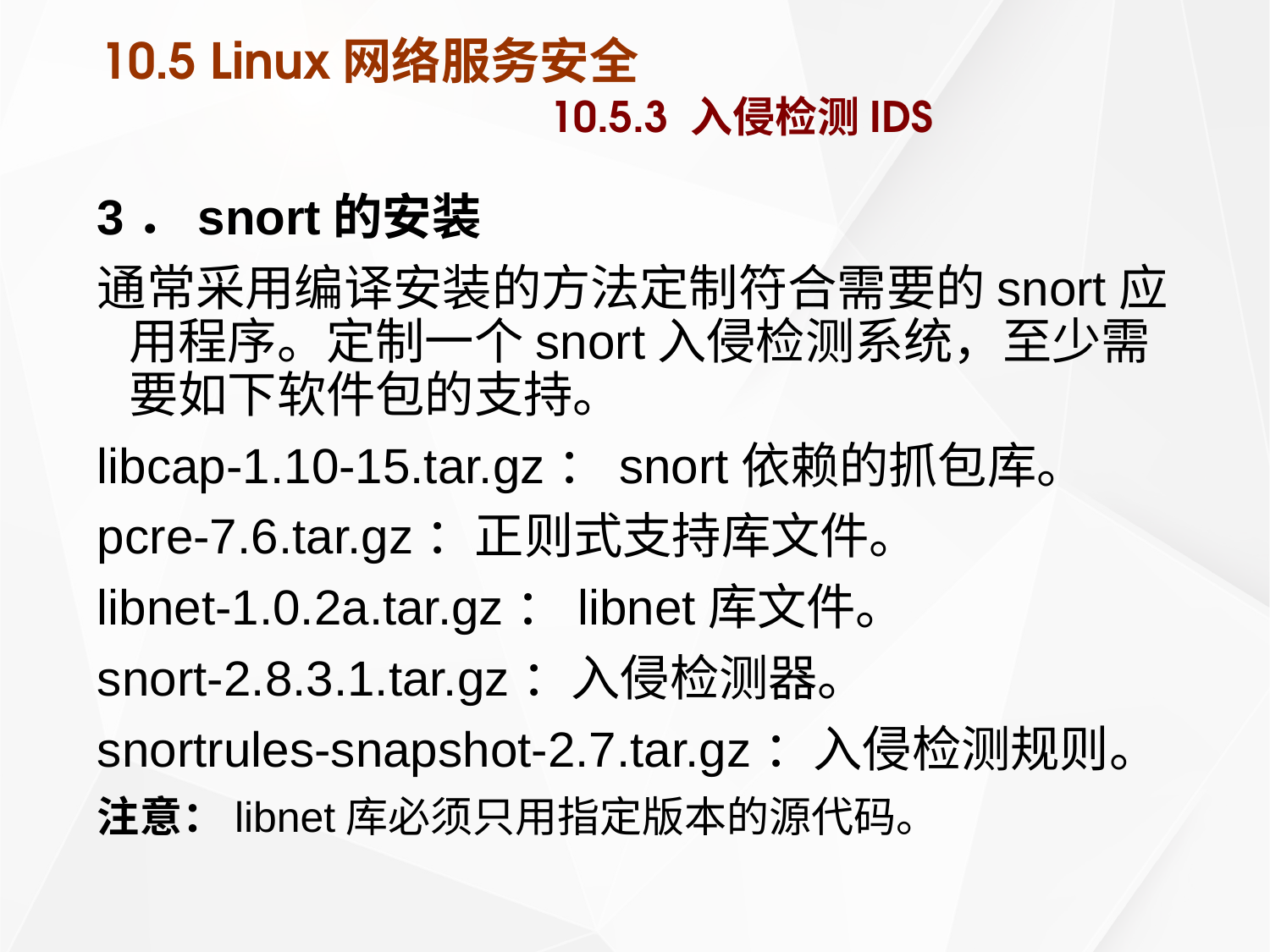

# 10.5 Linux网络服务安全 10.5.3 入侵检测IDS
3．snort的安装
通常采用编译安装的方法定制符合需要的snort应用程序。定制一个snort入侵检测系统，至少需要如下软件包的支持。
libcap-1.10-15.tar.gz：snort依赖的抓包库。
pcre-7.6.tar.gz：正则式支持库文件。
libnet-1.0.2a.tar.gz：libnet库文件。
snort-2.8.3.1.tar.gz：入侵检测器。
snortrules-snapshot-2.7.tar.gz：入侵检测规则。
注意：libnet库必须只用指定版本的源代码。